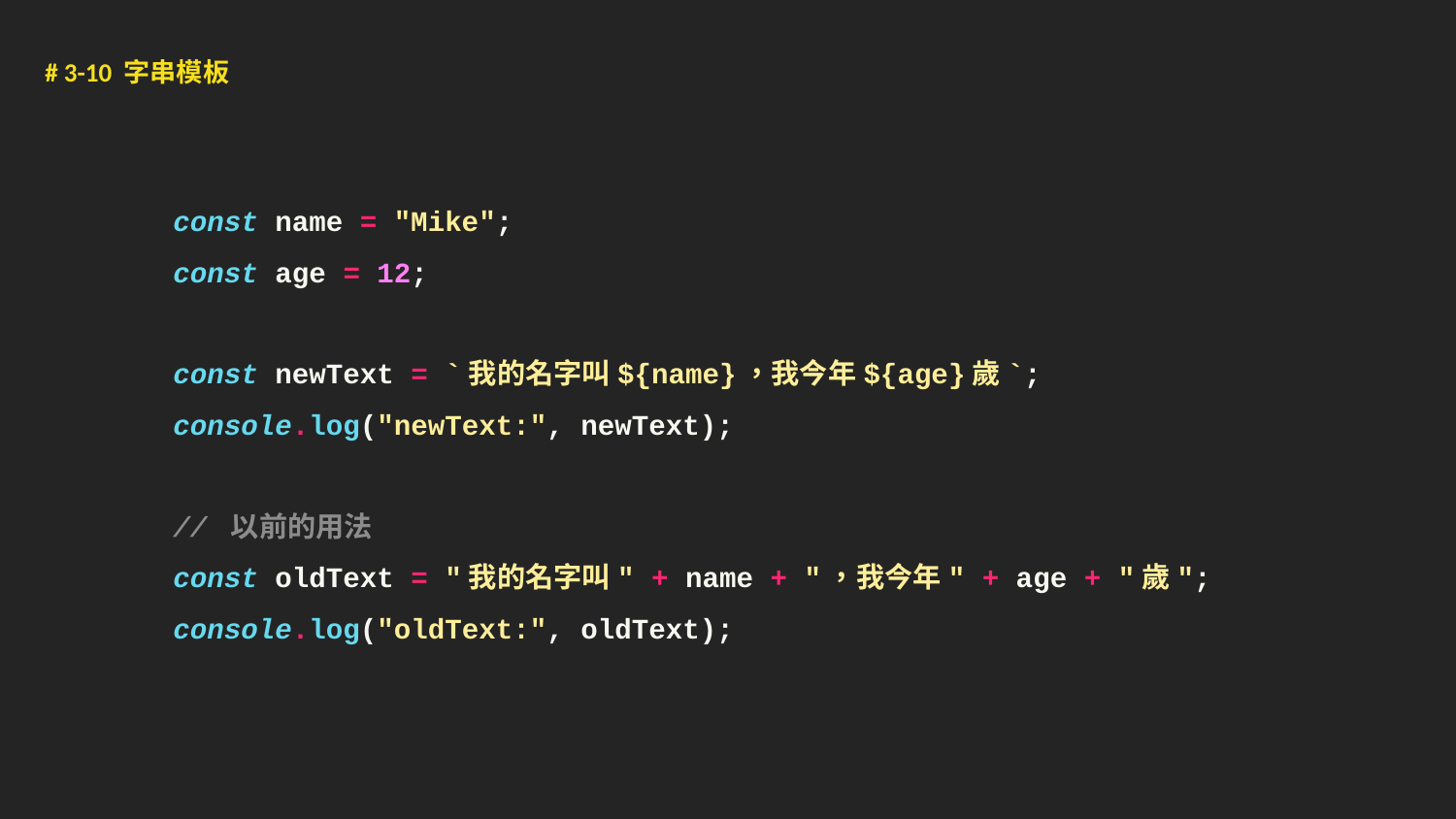

# 3-10 字串模板
const name = "Mike";
const age = 12;

const newText = `我的名字叫${name}，我今年${age}歲`;
console.log("newText:", newText);

// 以前的用法
const oldText = "我的名字叫" + name + "，我今年" + age + "歲";
console.log("oldText:", oldText);